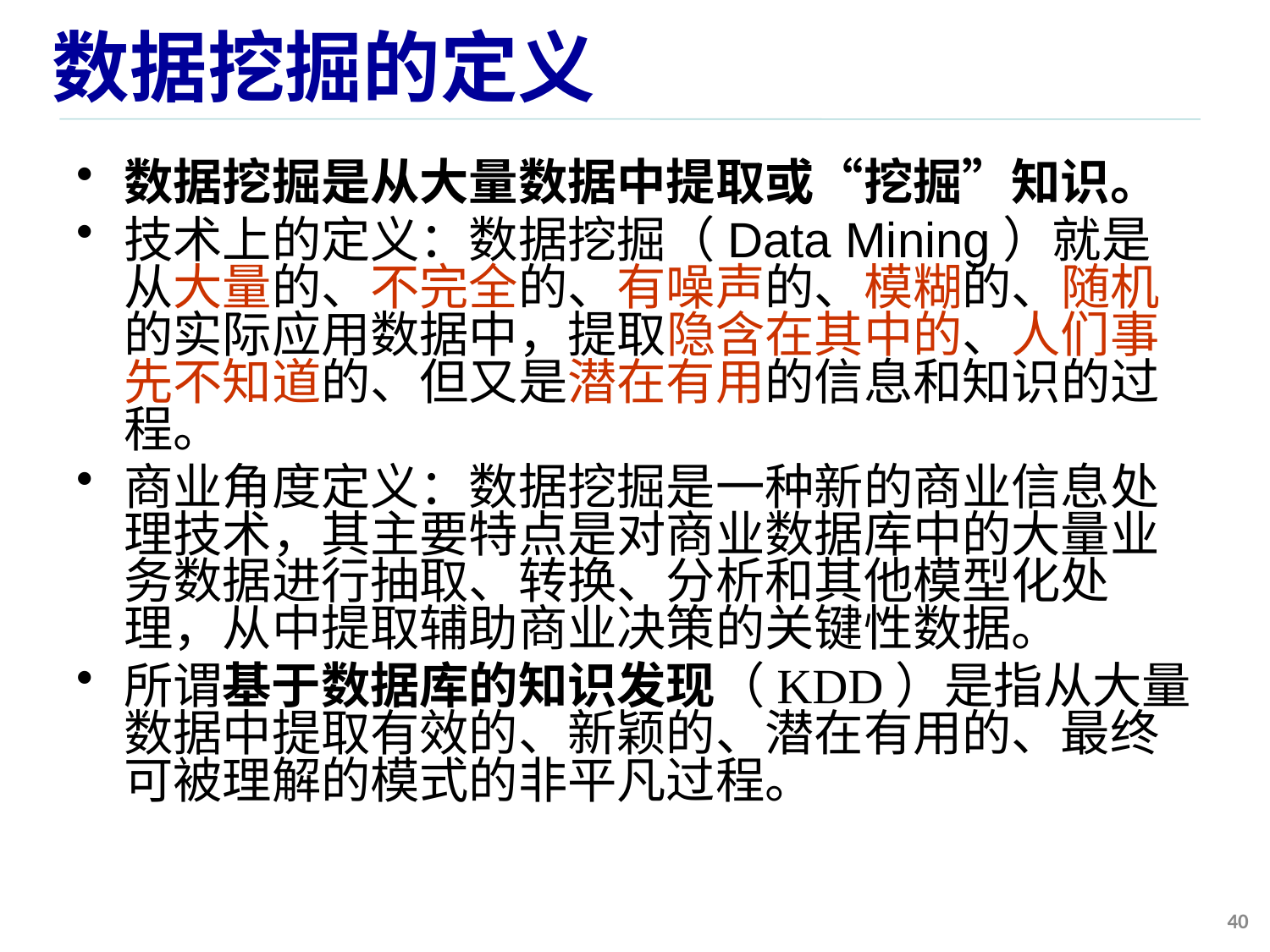

# 数据挖掘的定义
数据挖掘是从大量数据中提取或“挖掘”知识。
技术上的定义：数据挖掘（Data Mining）就是从大量的、不完全的、有噪声的、模糊的、随机的实际应用数据中，提取隐含在其中的、人们事先不知道的、但又是潜在有用的信息和知识的过程。
商业角度定义：数据挖掘是一种新的商业信息处理技术，其主要特点是对商业数据库中的大量业务数据进行抽取、转换、分析和其他模型化处理，从中提取辅助商业决策的关键性数据。
所谓基于数据库的知识发现（KDD）是指从大量数据中提取有效的、新颖的、潜在有用的、最终可被理解的模式的非平凡过程。

40